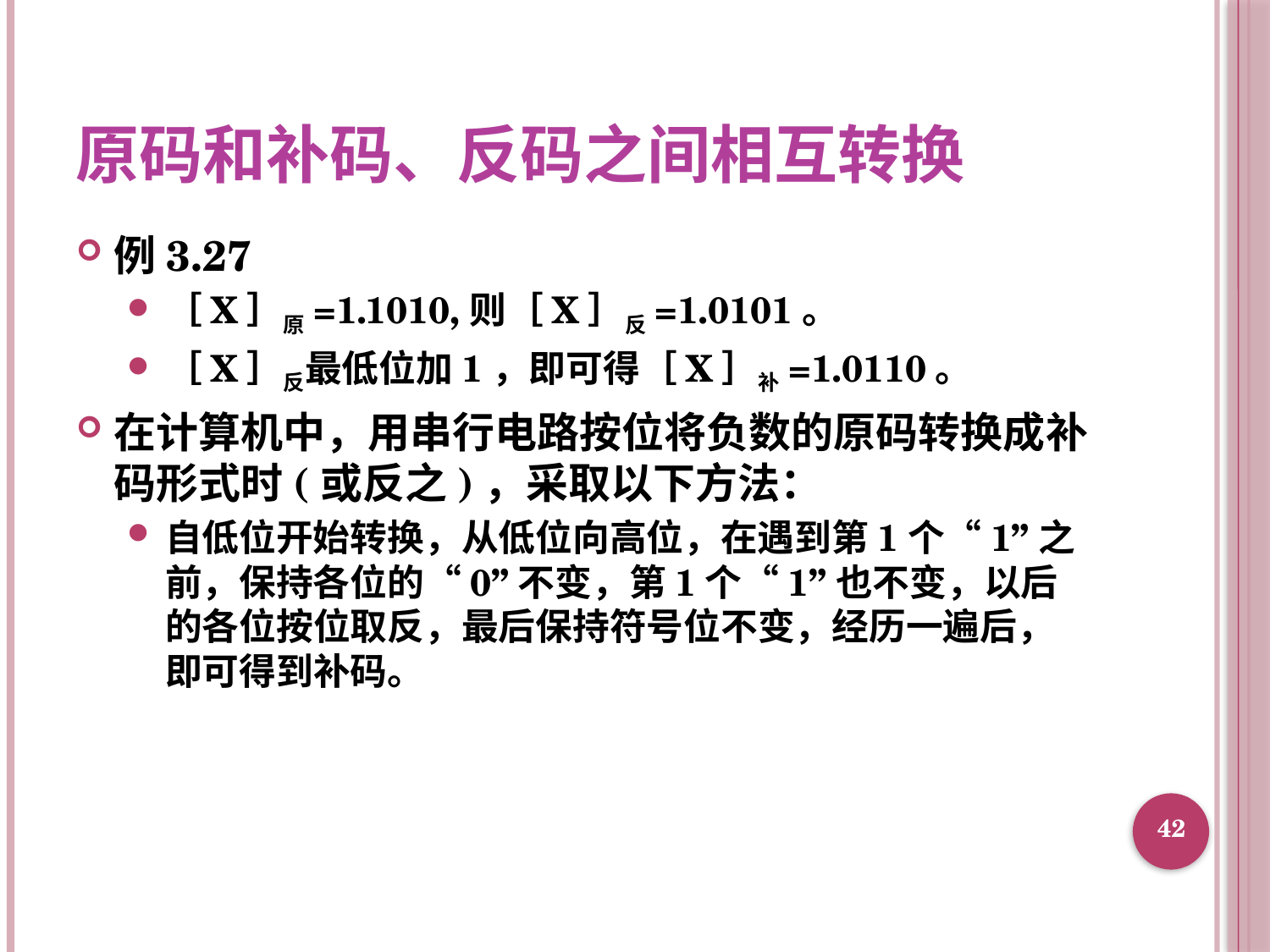

# 原码和补码、反码之间相互转换
例3.27
［X］原=1.1010,则［X］反=1.0101。
［X］反最低位加1，即可得［X］补=1.0110。
在计算机中，用串行电路按位将负数的原码转换成补码形式时(或反之)，采取以下方法：
自低位开始转换，从低位向高位，在遇到第1个“1”之前，保持各位的“0”不变，第1个“1”也不变，以后的各位按位取反，最后保持符号位不变，经历一遍后，即可得到补码。
42